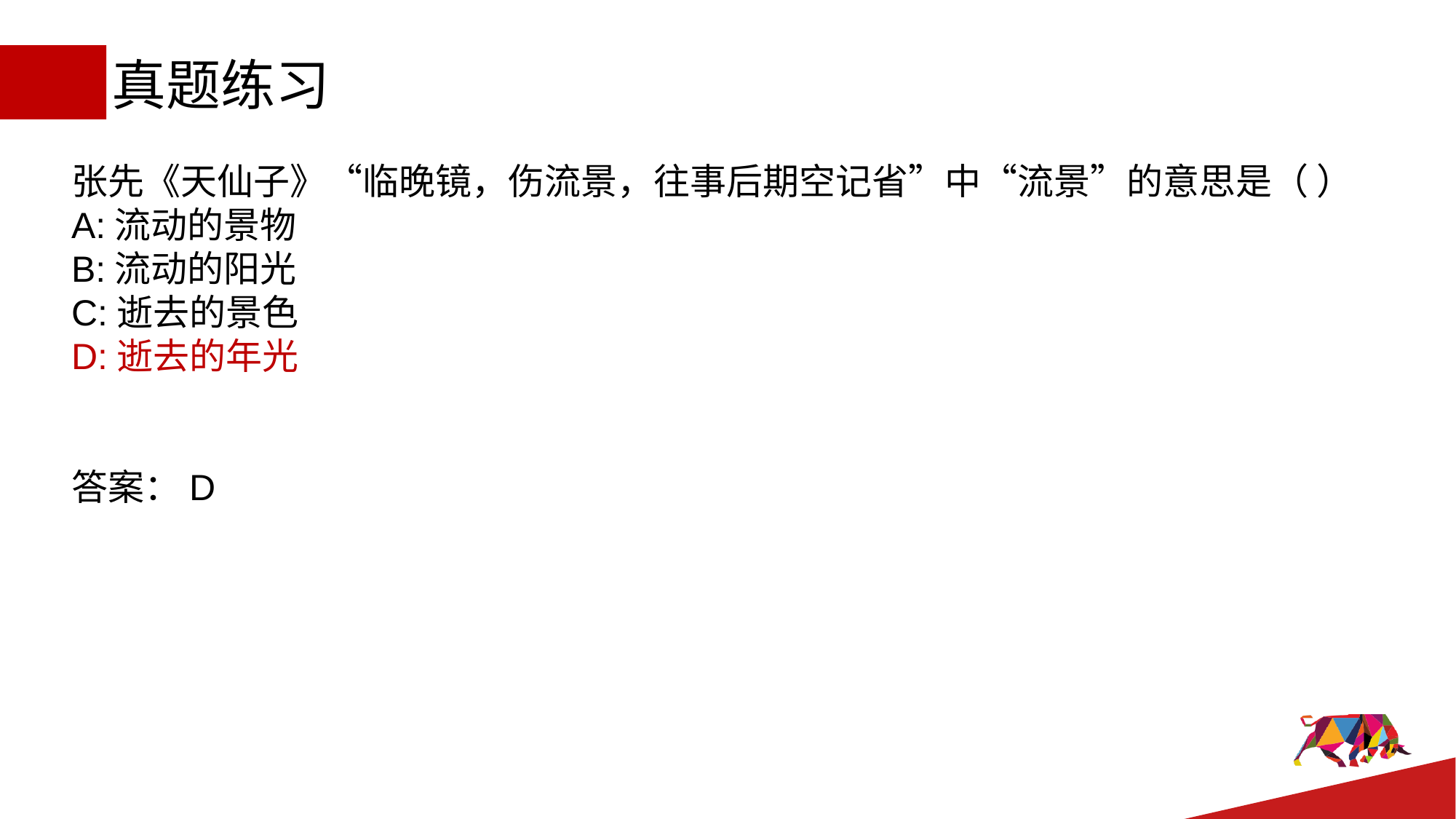

# 真题练习
张先《天仙子》“临晚镜，伤流景，往事后期空记省”中“流景”的意思是（ ）
A:流动的景物
B:流动的阳光
C:逝去的景色
D:逝去的年光

答案：D